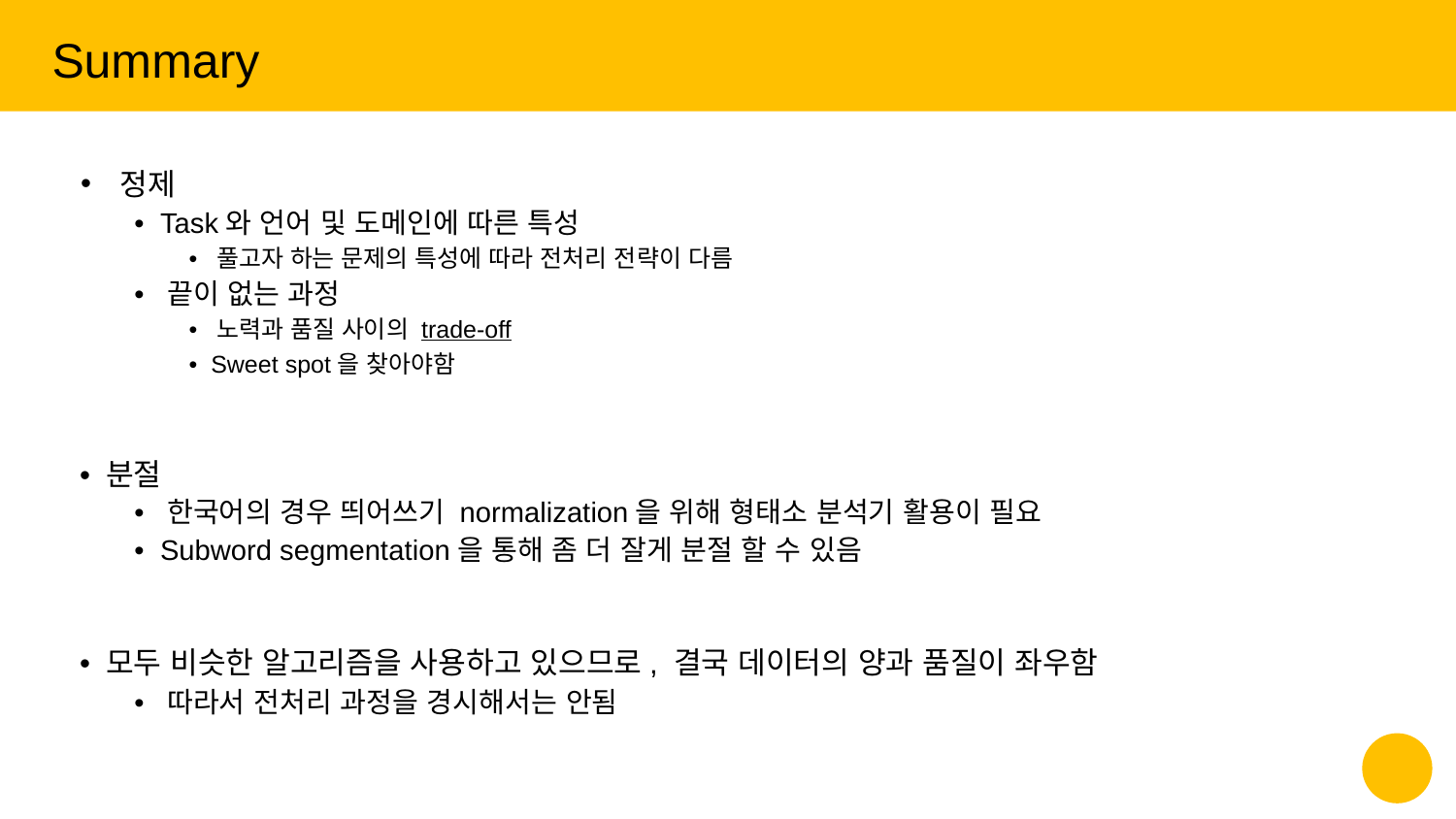

Summary
정제
•  Task와 언어 및 도메인에 따른 특성
•  풀고자 하는 문제의 특성에 따라 전처리 전략이 다름
•  끝이 없는 과정
•  노력과 품질 사이의 trade-off
•  Sweet spot을 찾아야함

• 분절
•  한국어의 경우 띄어쓰기 normalization을 위해 형태소 분석기 활용이 필요
•  Subword segmentation을 통해 좀 더 잘게 분절 할 수 있음

• 모두 비슷한 알고리즘을 사용하고 있으므로, 결국 데이터의 양과 품질이 좌우함
•  따라서 전처리 과정을 경시해서는 안됨
57